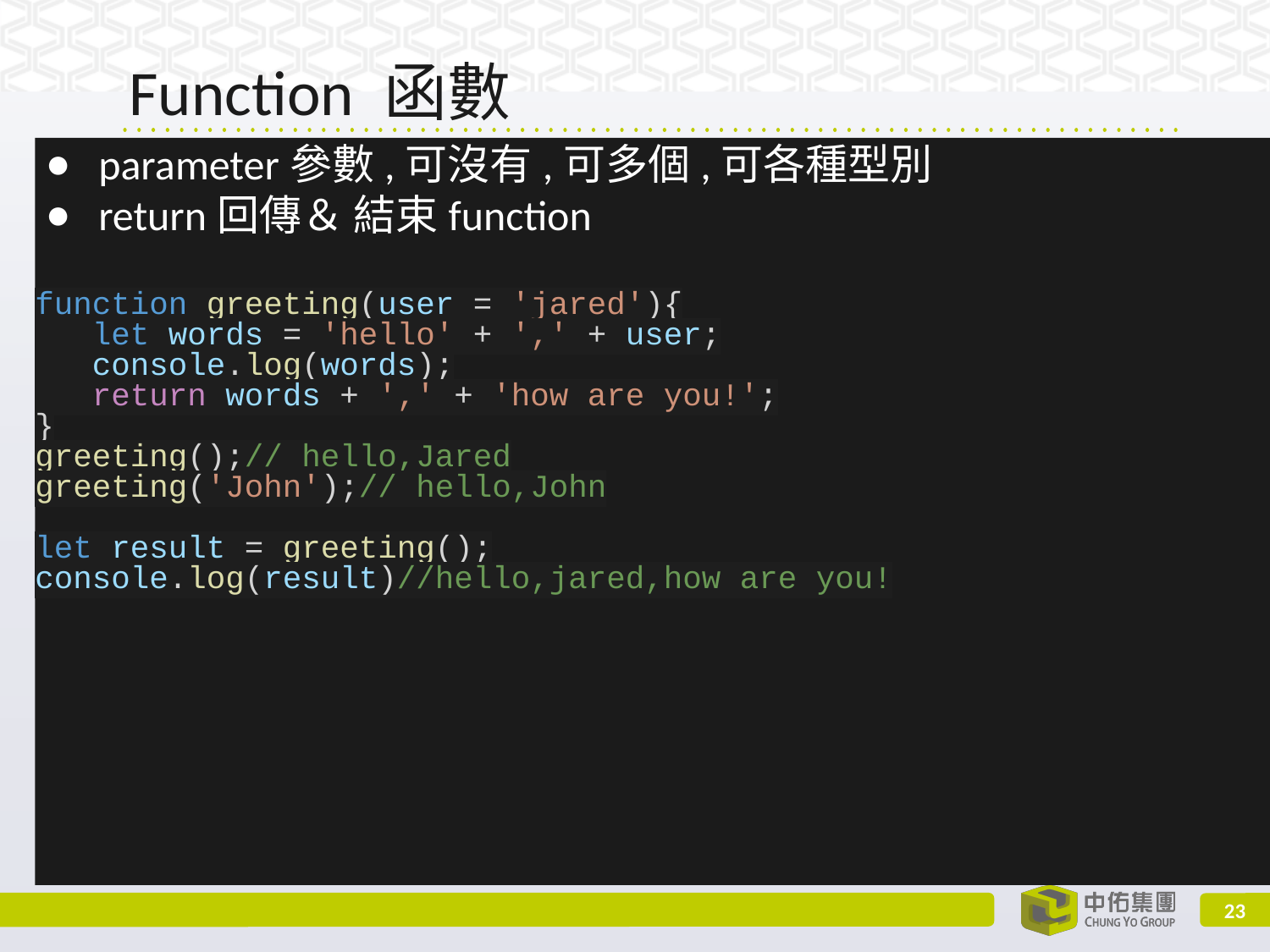

# Function 函數
parameter參數,可沒有,可多個,可各種型別
return回傳＆ 結束function

function greeting(user = 'jared'){
   let words = 'hello' + ',' + user;
   console.log(words);
   return words + ',' + 'how are you!';
}
greeting();// hello,Jared
greeting('John');// hello,John

let result = greeting();
console.log(result)//hello,jared,how are you!

23